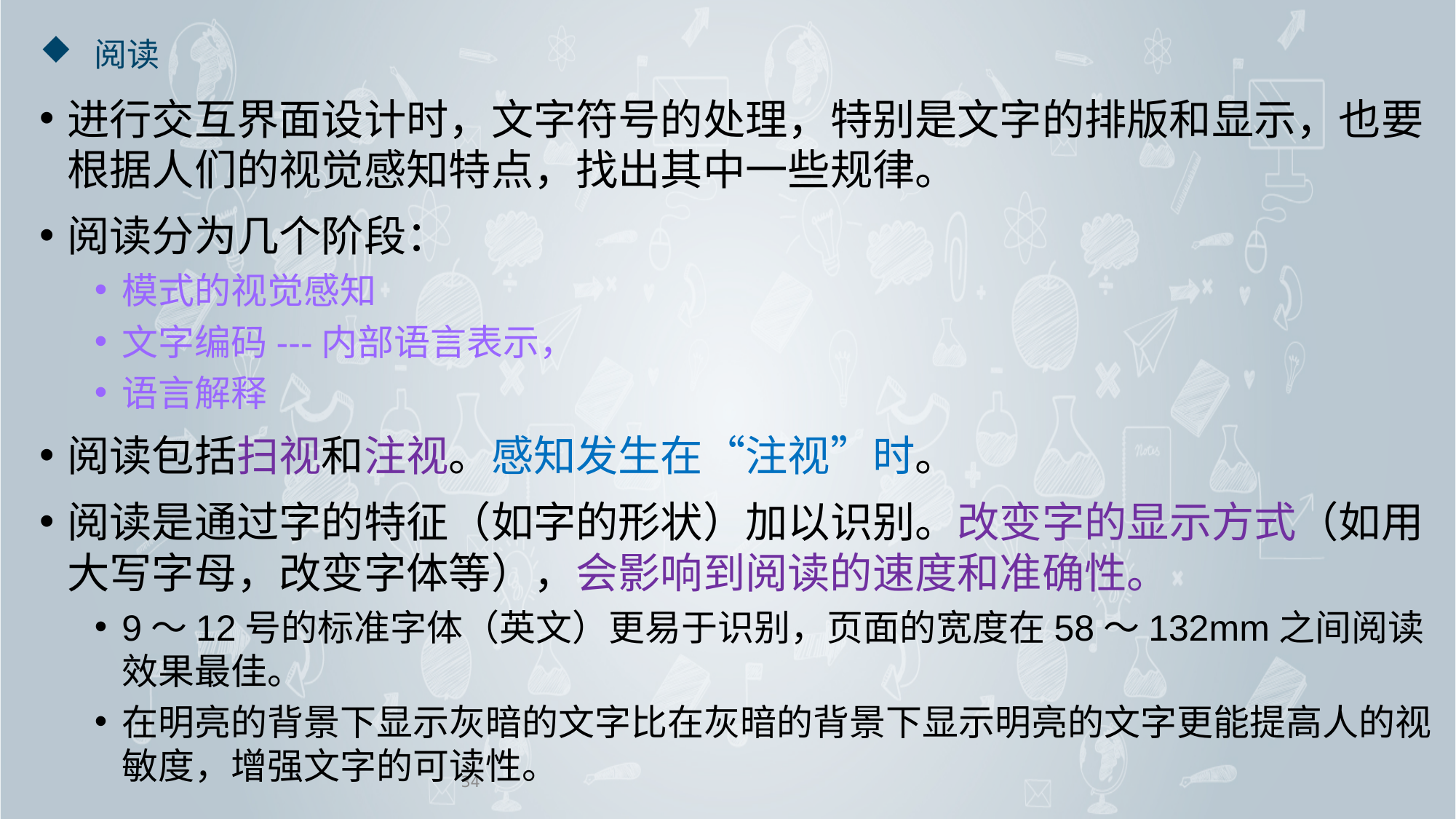

# 阅读
进行交互界面设计时，文字符号的处理，特别是文字的排版和显示，也要根据人们的视觉感知特点，找出其中一些规律。
阅读分为几个阶段：
模式的视觉感知
文字编码---内部语言表示，
语言解释
阅读包括扫视和注视。感知发生在“注视”时。
阅读是通过字的特征（如字的形状）加以识别。改变字的显示方式（如用大写字母，改变字体等），会影响到阅读的速度和准确性。
9～12号的标准字体（英文）更易于识别，页面的宽度在58～132mm之间阅读效果最佳。
在明亮的背景下显示灰暗的文字比在灰暗的背景下显示明亮的文字更能提高人的视敏度，增强文字的可读性。
34